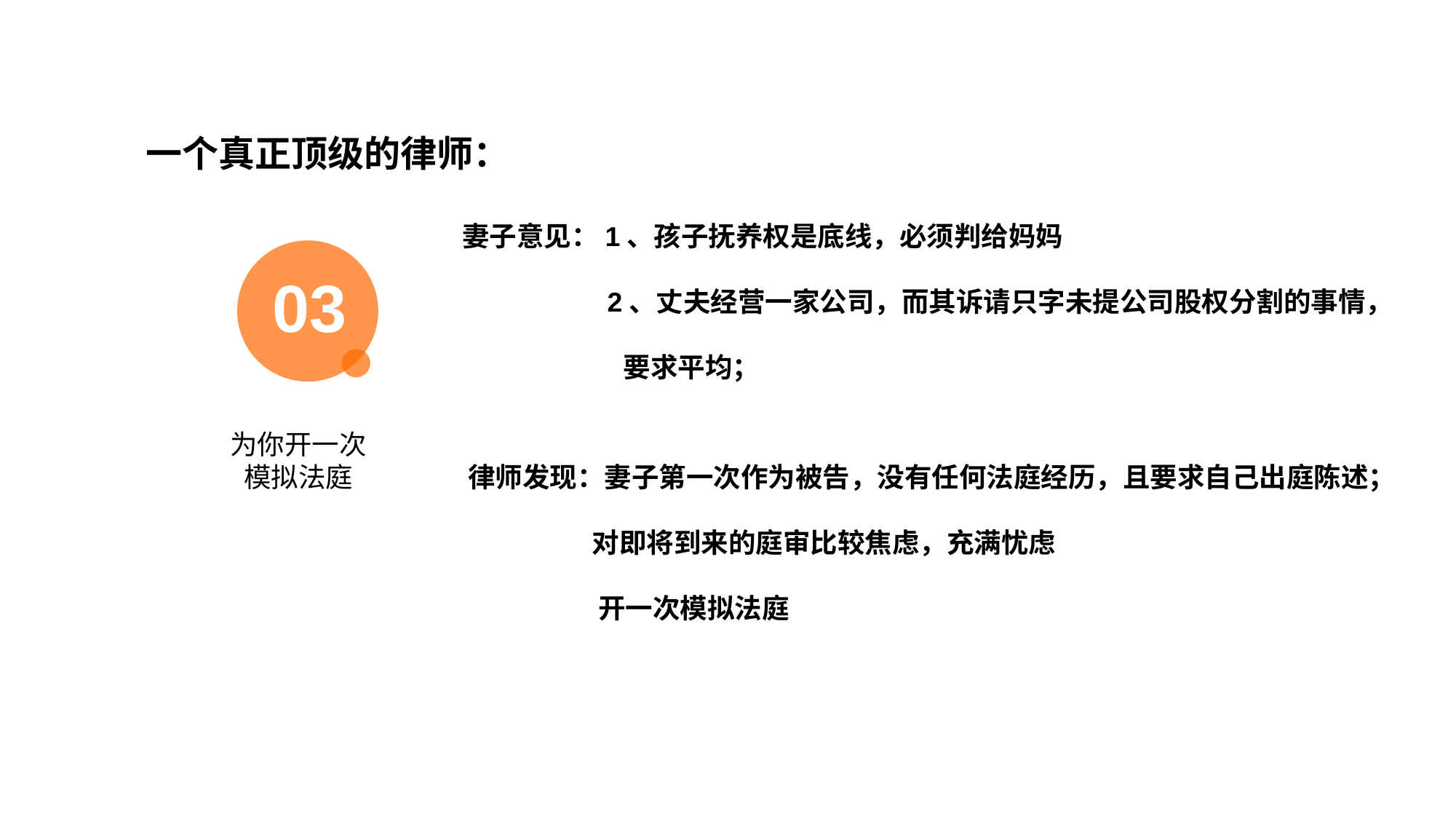

目录展示如果想增加/去除观点数量，复制增加/去除，间距均分
一个真正顶级的律师：
妻子意见：1、孩子抚养权是底线，必须判给妈妈

                   2、丈夫经营一家公司，而其诉请只字未提公司股权分割的事情，

                         要求平均；

03

为你开一次
模拟法庭

律师发现：妻子第一次作为被告，没有任何法庭经历，且要求自己出庭陈述；

                   对即将到来的庭审比较焦虑，充满忧虑

                    开一次模拟法庭